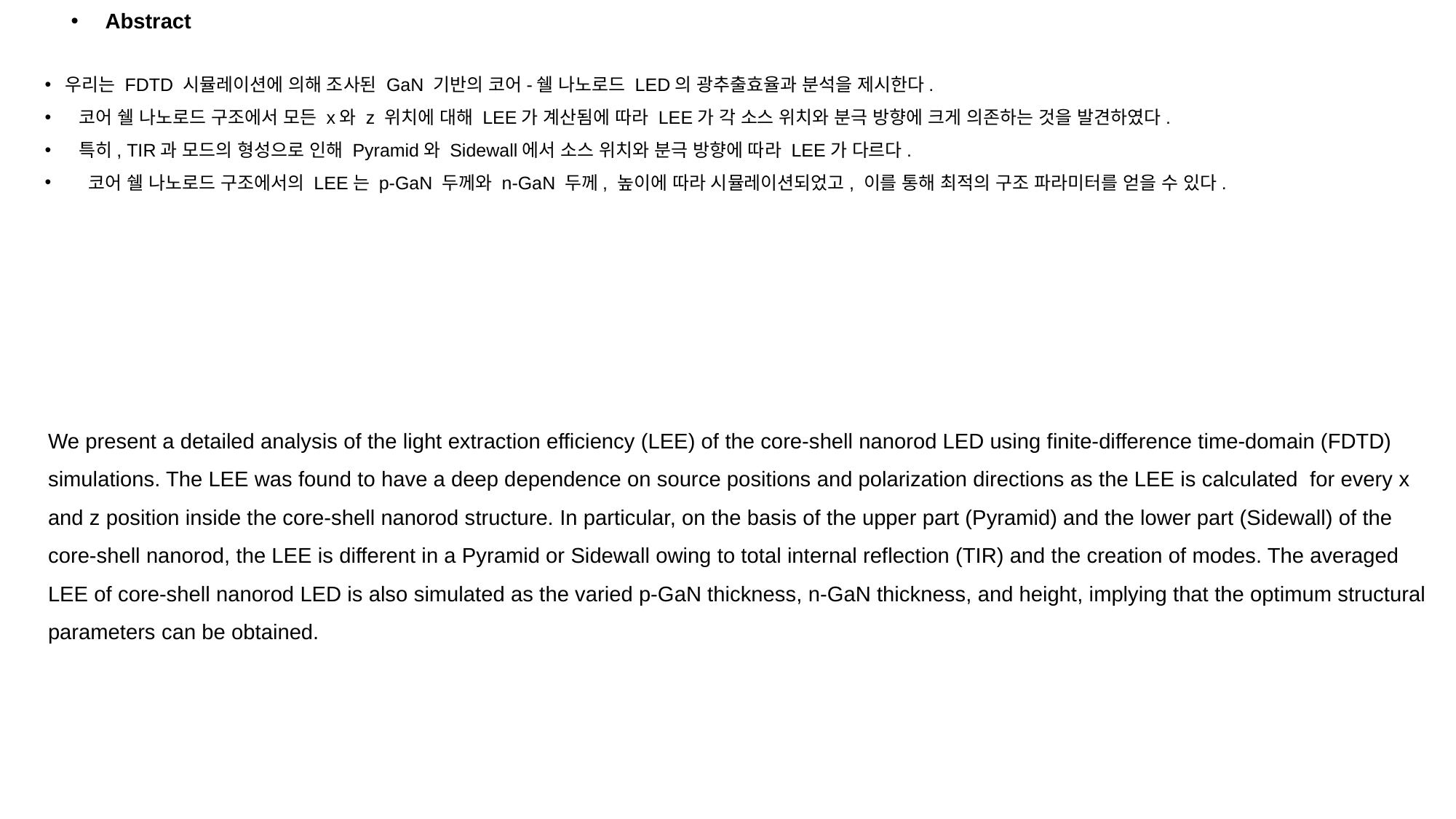

Abstract
우리는 FDTD 시뮬레이션에 의해 조사된 GaN 기반의 코어-쉘 나노로드 LED의 광추출효율과 분석을 제시한다.
코어 쉘 나노로드 구조에서 모든 x와 z 위치에 대해 LEE가 계산됨에 따라 LEE가 각 소스 위치와 분극 방향에 크게 의존하는 것을 발견하였다.
특히, TIR과 모드의 형성으로 인해 Pyramid와 Sidewall에서 소스 위치와 분극 방향에 따라 LEE가 다르다.
 코어 쉘 나노로드 구조에서의 LEE는 p-GaN 두께와 n-GaN 두께, 높이에 따라 시뮬레이션되었고, 이를 통해 최적의 구조 파라미터를 얻을 수 있다.
We present a detailed analysis of the light extraction efficiency (LEE) of the core-shell nanorod LED using finite-difference time-domain (FDTD) simulations. The LEE was found to have a deep dependence on source positions and polarization directions as the LEE is calculated  for every x and z position inside the core-shell nanorod structure. In particular, on the basis of the upper part (Pyramid) and the lower part (Sidewall) of the core-shell nanorod, the LEE is different in a Pyramid or Sidewall owing to total internal reflection (TIR) and the creation of modes. The averaged LEE of core-shell nanorod LED is also simulated as the varied p-GaN thickness, n-GaN thickness, and height, implying that the optimum structural parameters can be obtained.